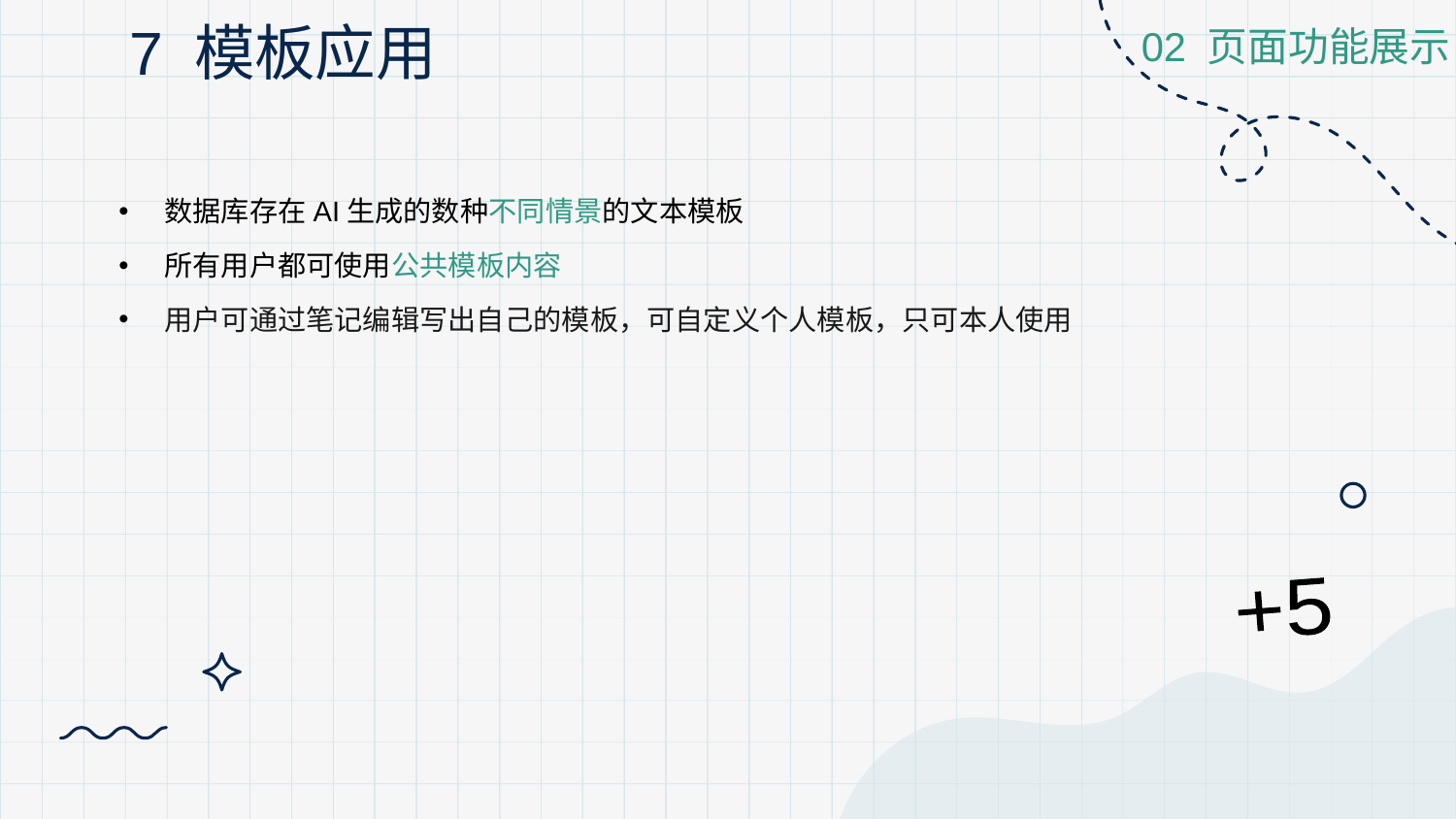

# 7 模板应用

02 页面功能展示
数据库存在AI生成的数种不同情景的文本模板
所有用户都可使用公共模板内容
用户可通过笔记编辑写出自己的模板，可自定义个人模板，只可本人使用

+5